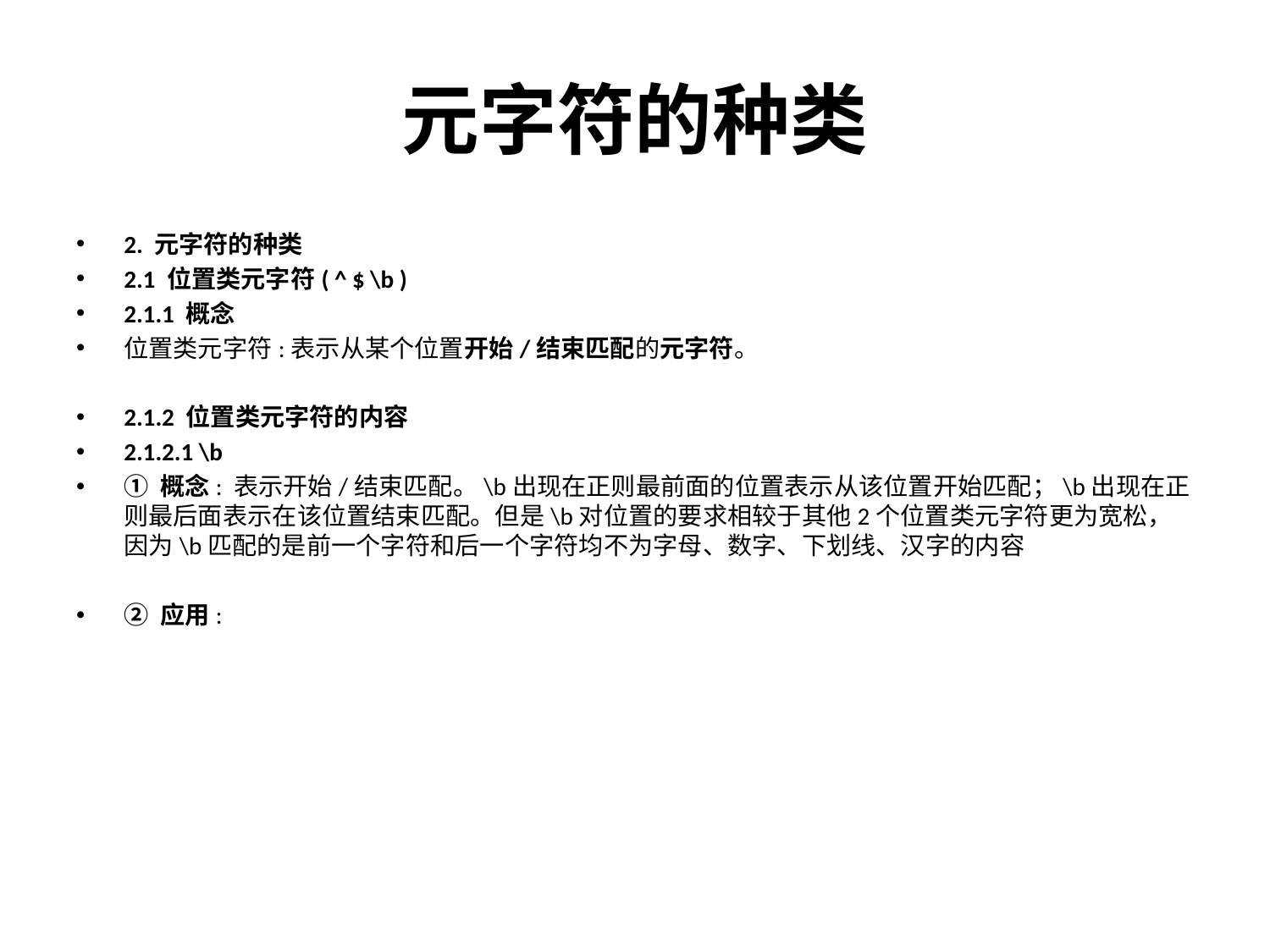

# 元字符的种类
2. 元字符的种类
2.1 位置类元字符( ^ $ \b )
2.1.1 概念
位置类元字符:表示从某个位置开始/结束匹配的元字符。

2.1.2 位置类元字符的内容
2.1.2.1 \b
① 概念: 表示开始/结束匹配。\b出现在正则最前面的位置表示从该位置开始匹配；\b出现在正则最后面表示在该位置结束匹配。但是\b对位置的要求相较于其他2个位置类元字符更为宽松，因为\b匹配的是前一个字符和后一个字符均不为字母、数字、下划线、汉字的内容

② 应用: